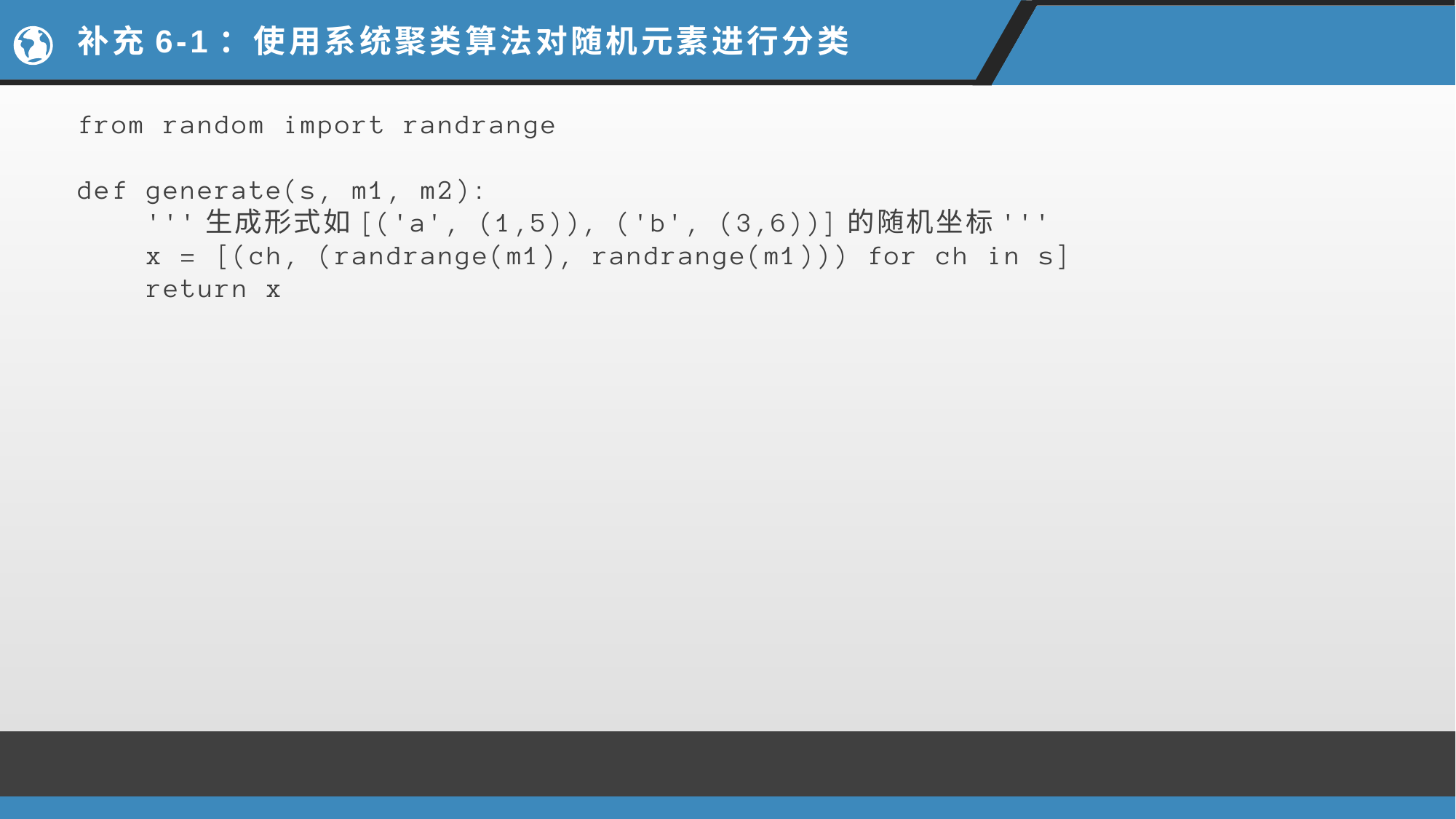

# 补充6-1：使用系统聚类算法对随机元素进行分类

from random import randrange

def generate(s, m1, m2):
    '''生成形式如[('a', (1,5)), ('b', (3,6))]的随机坐标'''
    x = [(ch, (randrange(m1), randrange(m1))) for ch in s]
    return x